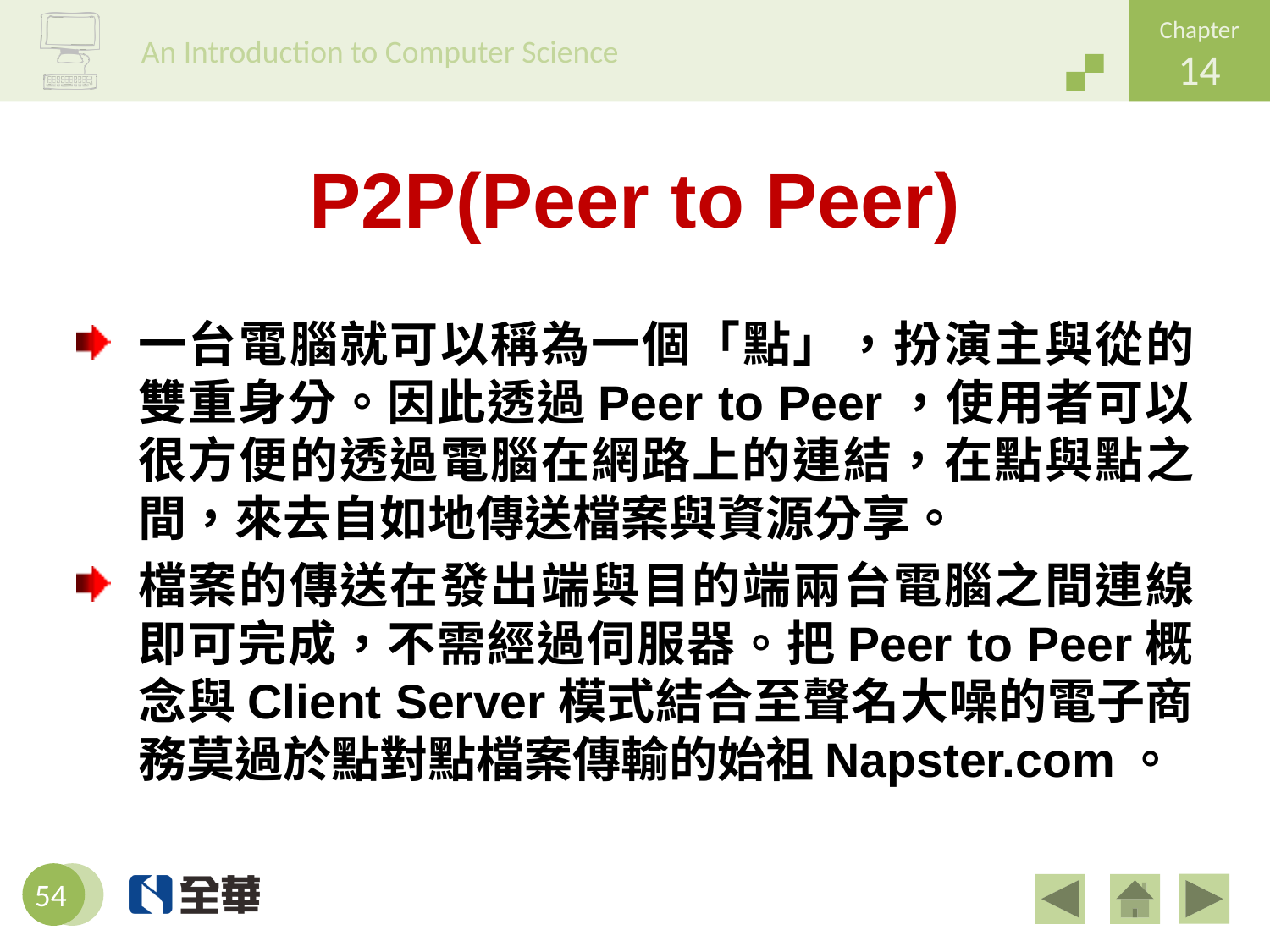

# P2P(Peer to Peer)
一台電腦就可以稱為一個「點」，扮演主與從的雙重身分。因此透過Peer to Peer，使用者可以很方便的透過電腦在網路上的連結，在點與點之間，來去自如地傳送檔案與資源分享。
檔案的傳送在發出端與目的端兩台電腦之間連線即可完成，不需經過伺服器。把Peer to Peer概念與Client Server模式結合至聲名大噪的電子商務莫過於點對點檔案傳輸的始祖Napster.com。